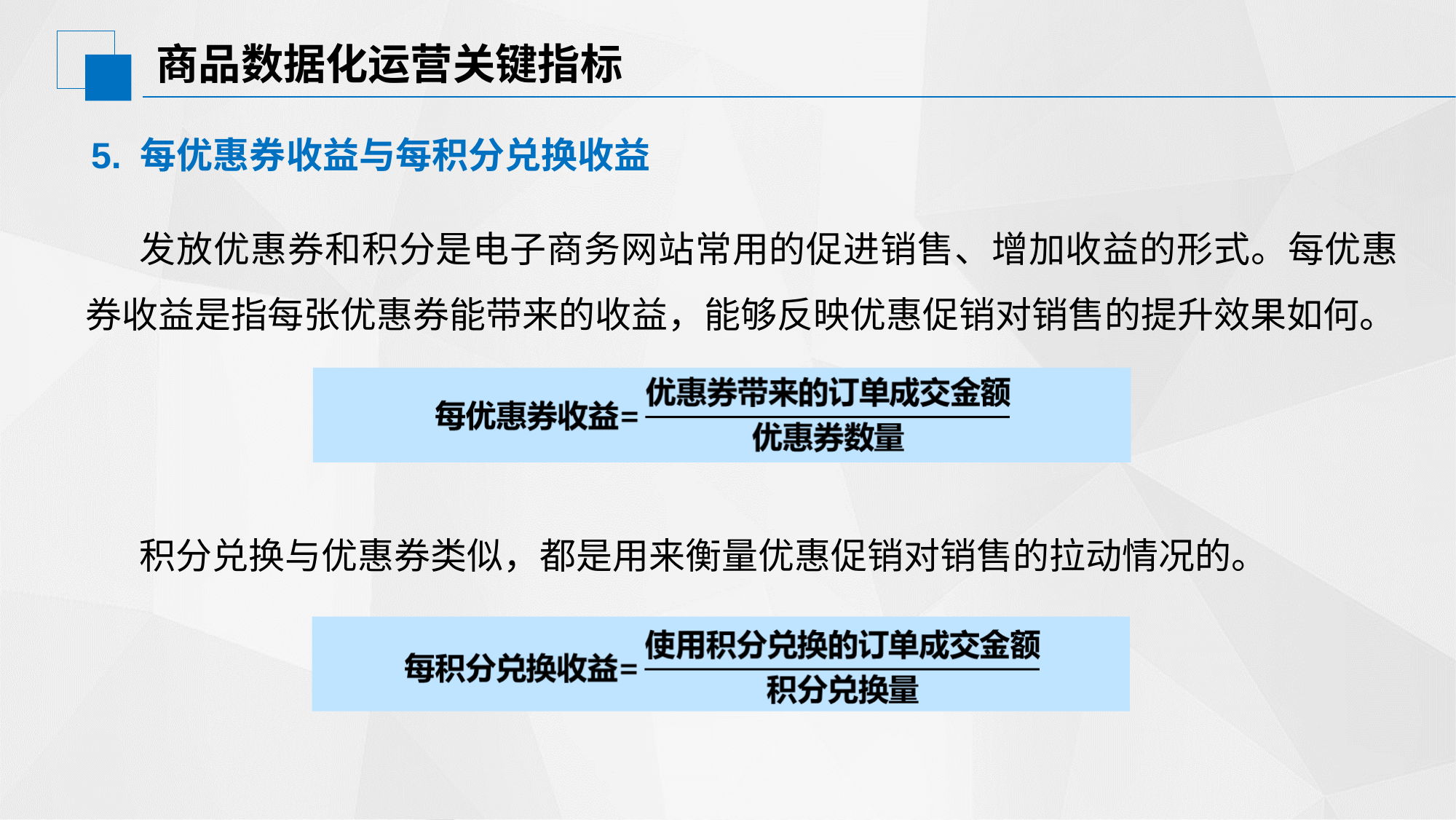

# 商品数据化运营关键指标
5. 每优惠券收益与每积分兑换收益
发放优惠券和积分是电子商务网站常用的促进销售、增加收益的形式。每优惠券收益是指每张优惠券能带来的收益，能够反映优惠促销对销售的提升效果如何。

积分兑换与优惠券类似，都是用来衡量优惠促销对销售的拉动情况的。